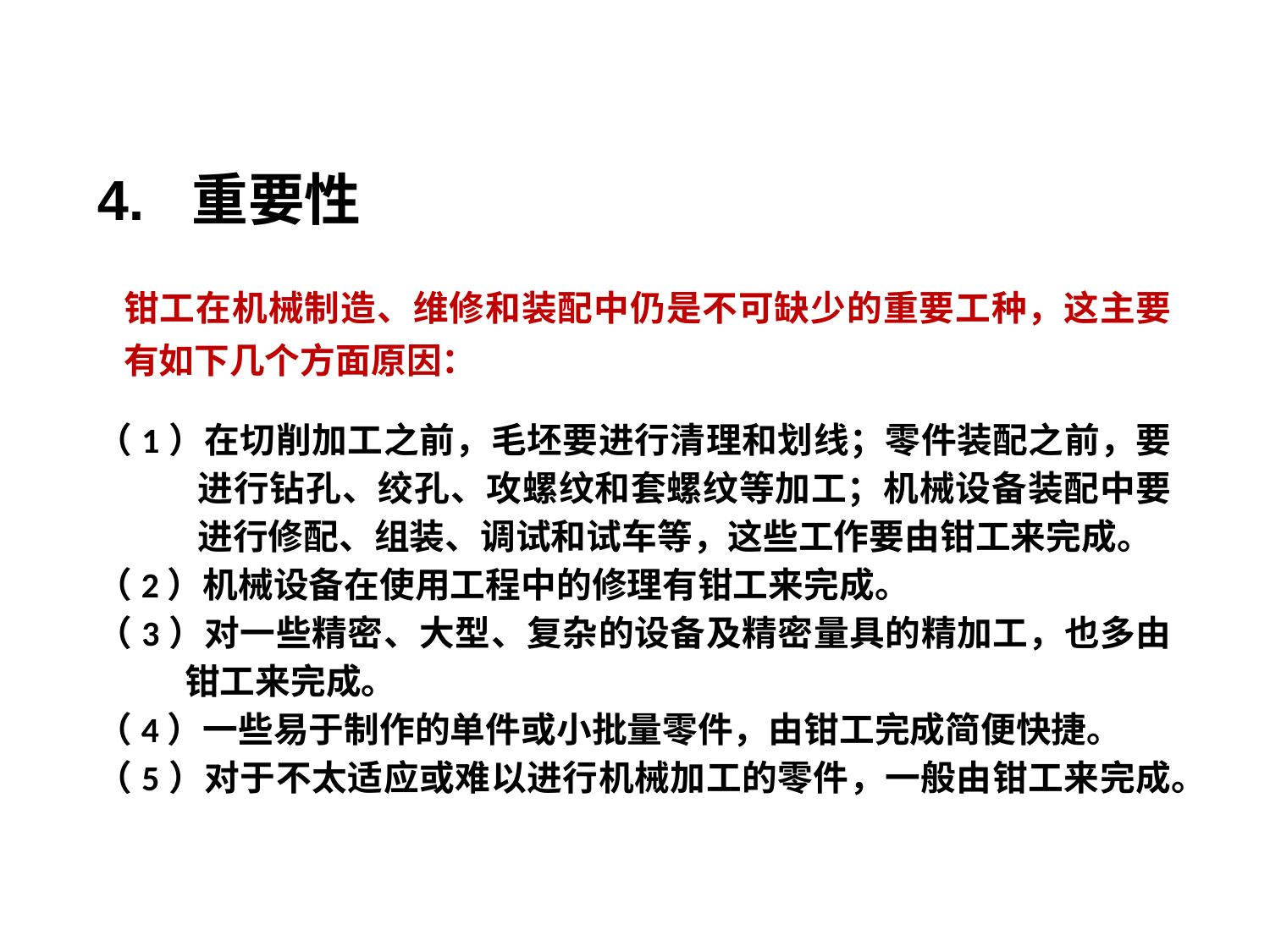

4. 重要性
钳工在机械制造、维修和装配中仍是不可缺少的重要工种，这主要有如下几个方面原因：
（1）在切削加工之前，毛坯要进行清理和划线；零件装配之前，要进行钻孔、绞孔、攻螺纹和套螺纹等加工；机械设备装配中要进行修配、组装、调试和试车等，这些工作要由钳工来完成。
（2）机械设备在使用工程中的修理有钳工来完成。
（3）对一些精密、大型、复杂的设备及精密量具的精加工，也多由钳工来完成。
（4）一些易于制作的单件或小批量零件，由钳工完成简便快捷。
（5）对于不太适应或难以进行机械加工的零件，一般由钳工来完成。